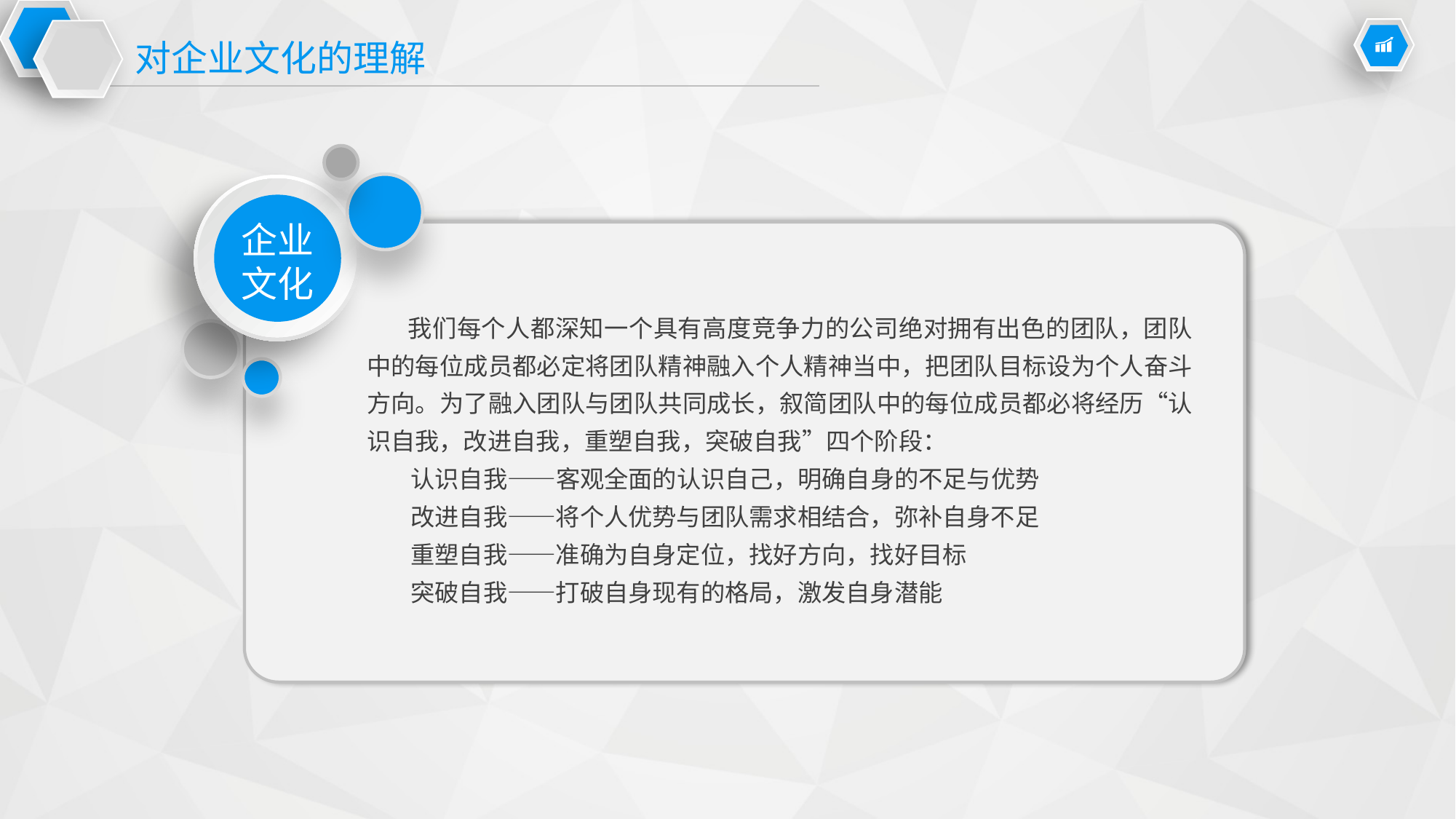

对企业文化的理解

企业
文化

      我们每个人都深知一个具有高度竞争力的公司绝对拥有出色的团队，团队中的每位成员都必定将团队精神融入个人精神当中，把团队目标设为个人奋斗方向。为了融入团队与团队共同成长，叙简团队中的每位成员都必将经历“认识自我，改进自我，重塑自我，突破自我”四个阶段：
       认识自我——客观全面的认识自己，明确自身的不足与优势
       改进自我——将个人优势与团队需求相结合，弥补自身不足
       重塑自我——准确为自身定位，找好方向，找好目标
       突破自我——打破自身现有的格局，激发自身潜能